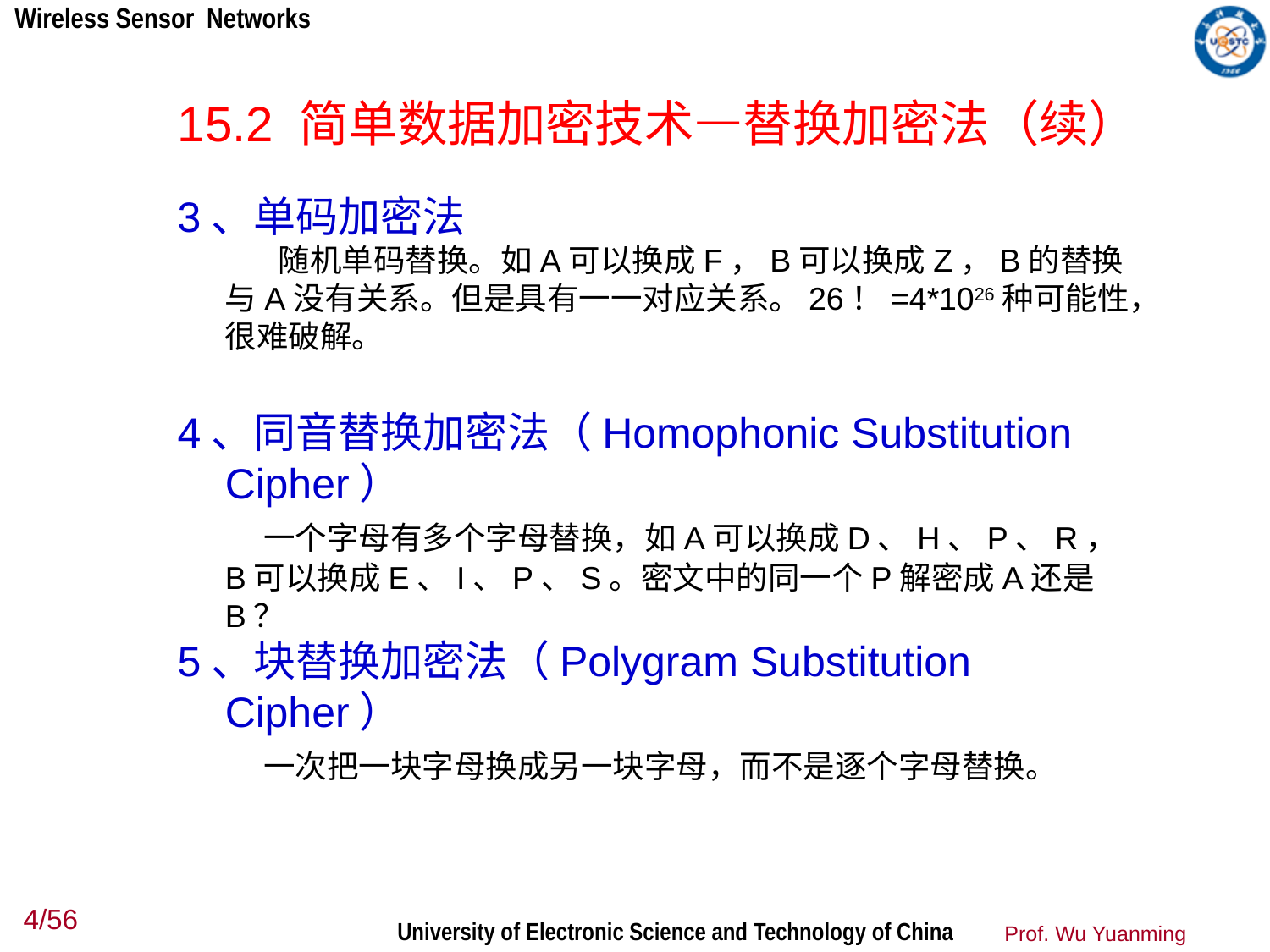

15.2 简单数据加密技术—替换加密法（续）

3、单码加密法
             随机单码替换。如A可以换成F，B可以换成Z，B的替换与A没有关系。但是具有一一对应关系。26！=4*1026种可能性，很难破解。

4、同音替换加密法（Homophonic Substitution Cipher）
        一个字母有多个字母替换，如A可以换成D、H、P、R，B可以换成E、I、P、S。密文中的同一个P解密成A还是B？
5、块替换加密法（Polygram Substitution Cipher）
        一次把一块字母换成另一块字母，而不是逐个字母替换。
4/56
Prof. Wu Yuanming